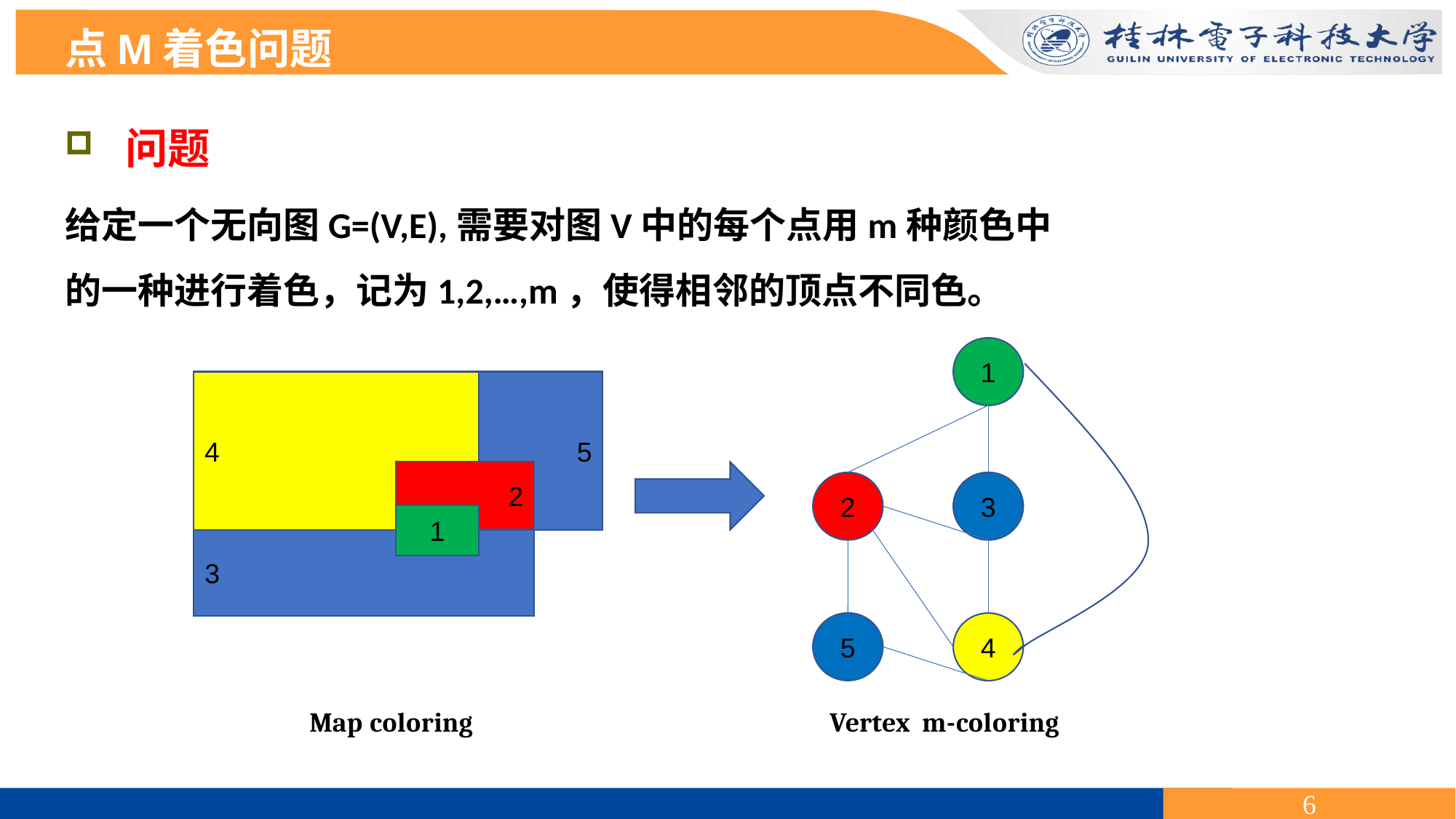

点M着色问题
 问题
给定一个无向图G=(V,E),需要对图V中的每个点用m种颜色中的一种进行着色，记为1,2,…,m，使得相邻的顶点不同色。
1

4
5
2

2
3
1
3
5
4
Map coloring
Vertex  m-coloring